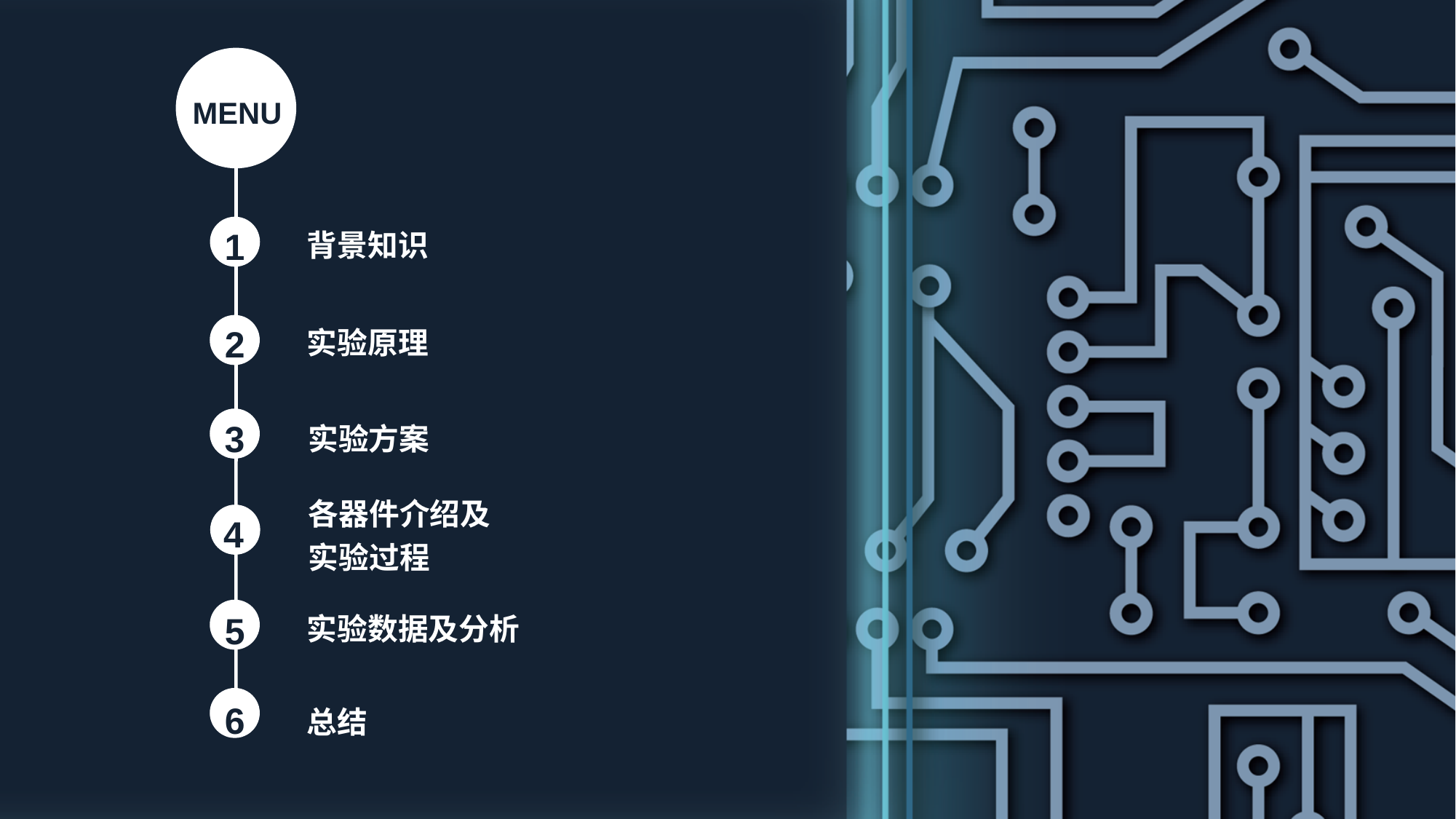

MENU
1

2

3

4

背景知识
实验原理
实验方案
各器件介绍及实验过程
5
实验数据及分析

6

总结